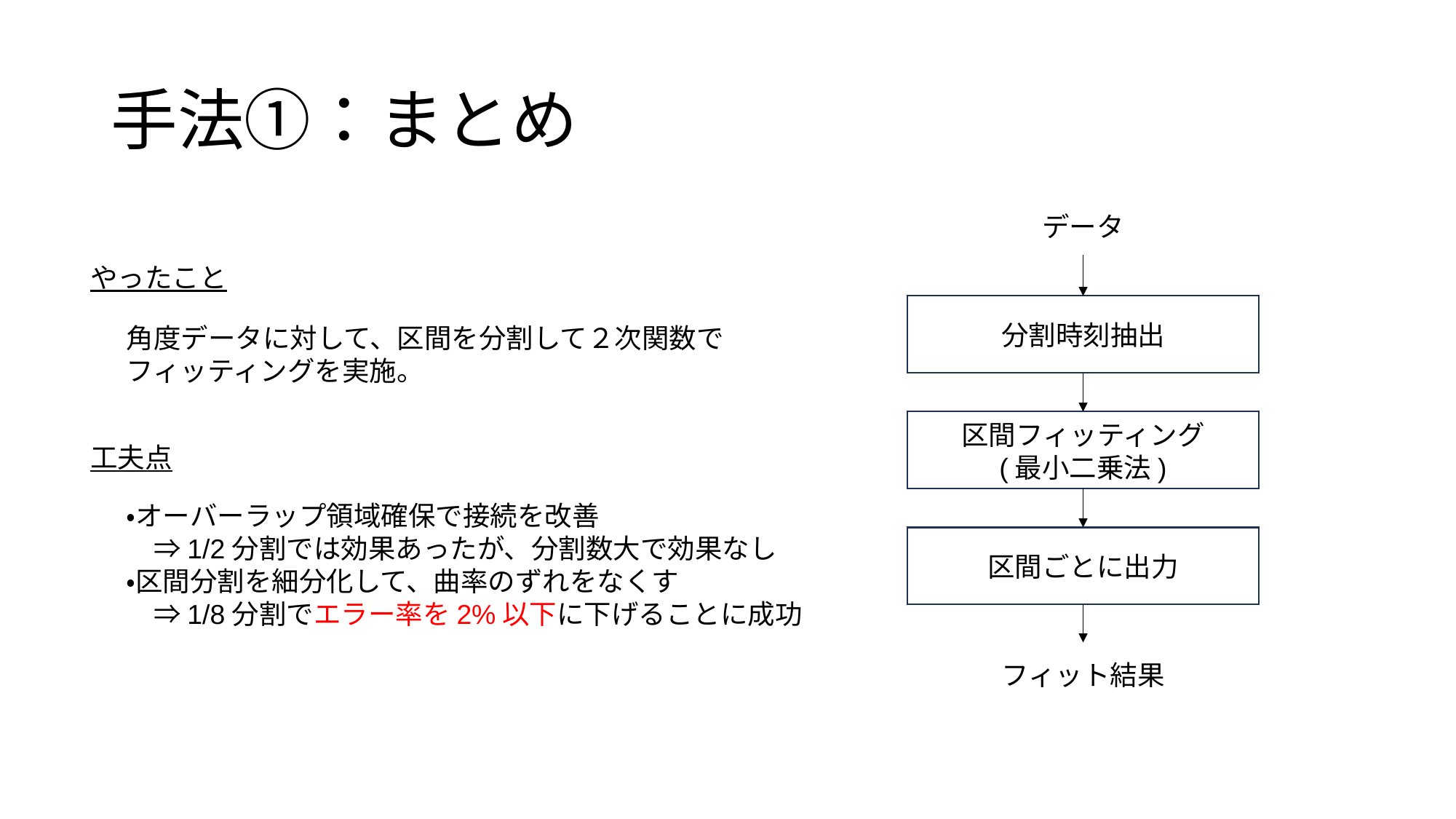

# 手法①：まとめ
データ
やったこと
分割時刻抽出
角度データに対して、区間を分割して２次関数でフィッティングを実施。
区間フィッティング
(最小二乗法)
工夫点
・オーバーラップ領域確保で接続を改善
　⇒1/2分割では効果あったが、分割数大で効果なし
・区間分割を細分化して、曲率のずれをなくす
　⇒1/8分割でエラー率を2%以下に下げることに成功
区間ごとに出力
フィット結果